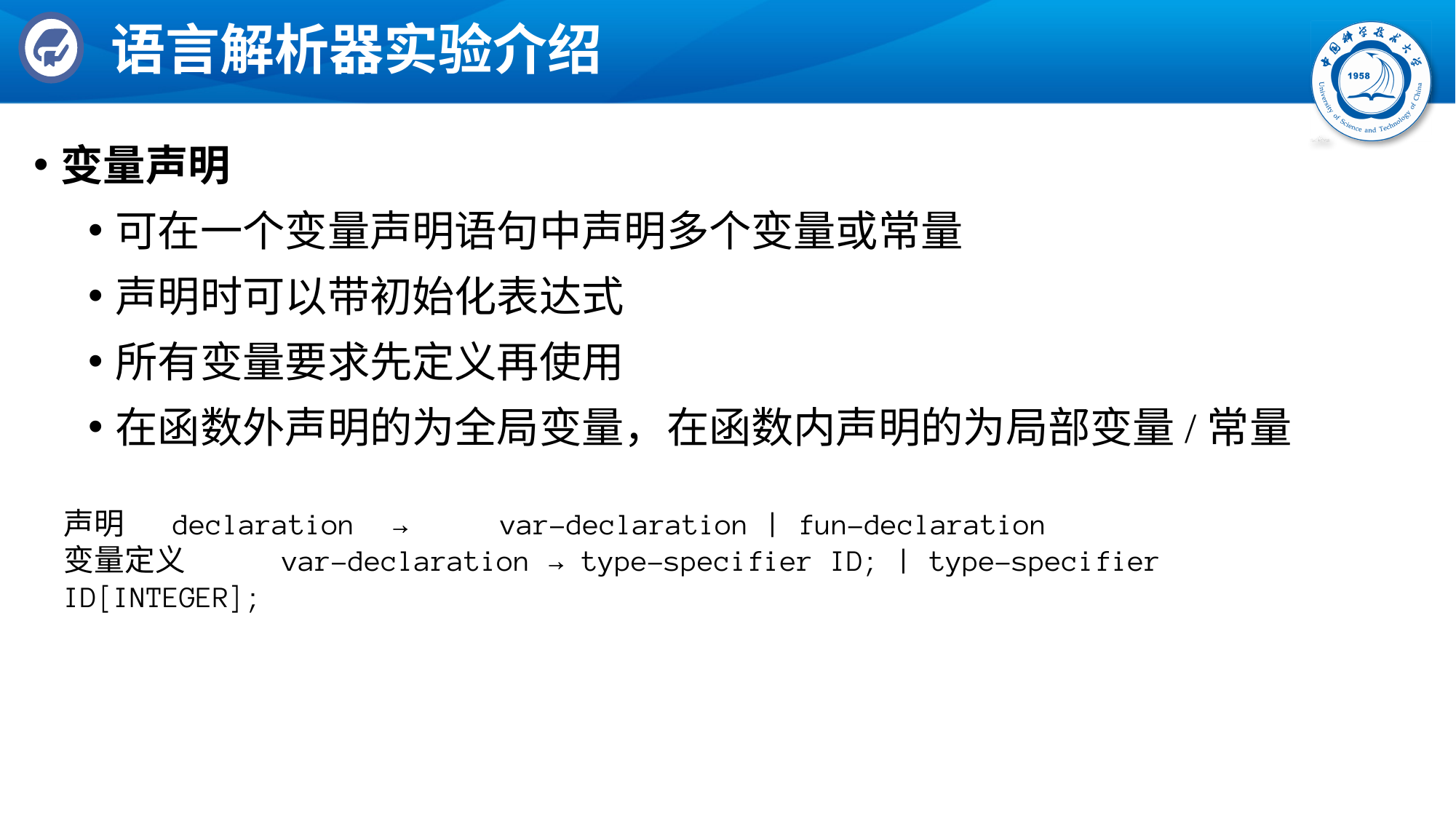

# 语言解析器实验介绍
变量声明
可在一个变量声明语句中声明多个变量或常量
声明时可以带初始化表达式
所有变量要求先定义再使用
在函数外声明的为全局变量，在函数内声明的为局部变量/常量
声明	declaration	→	var-declaration | fun-declaration
变量定义	var-declaration → type-specifier ID; | type-specifier ID[INTEGER];